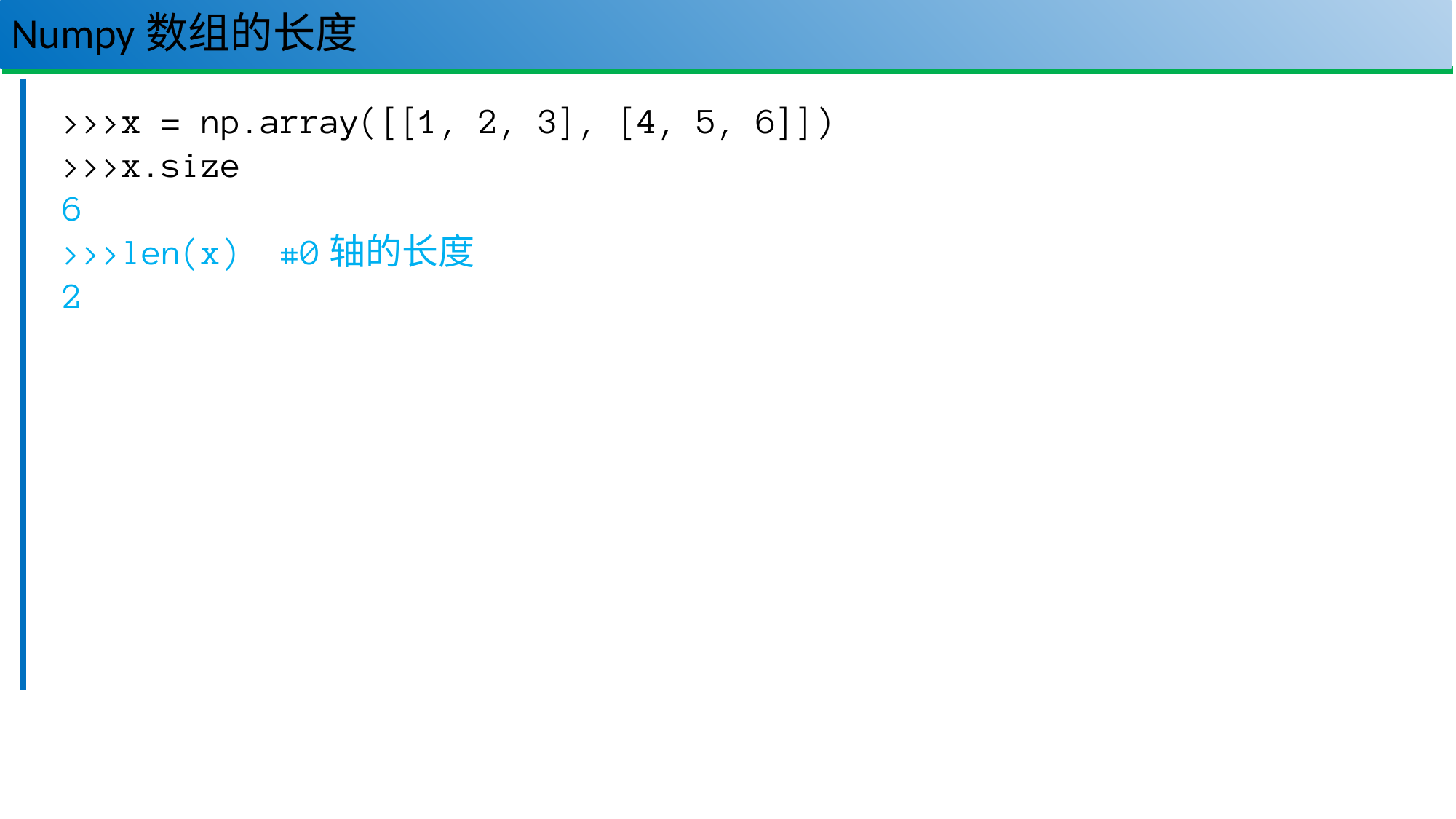

# Numpy数组的长度
30
>>>x = np.array([[1, 2, 3], [4, 5, 6]])
>>>x.size
6
>>>len(x)  #0轴的长度
2